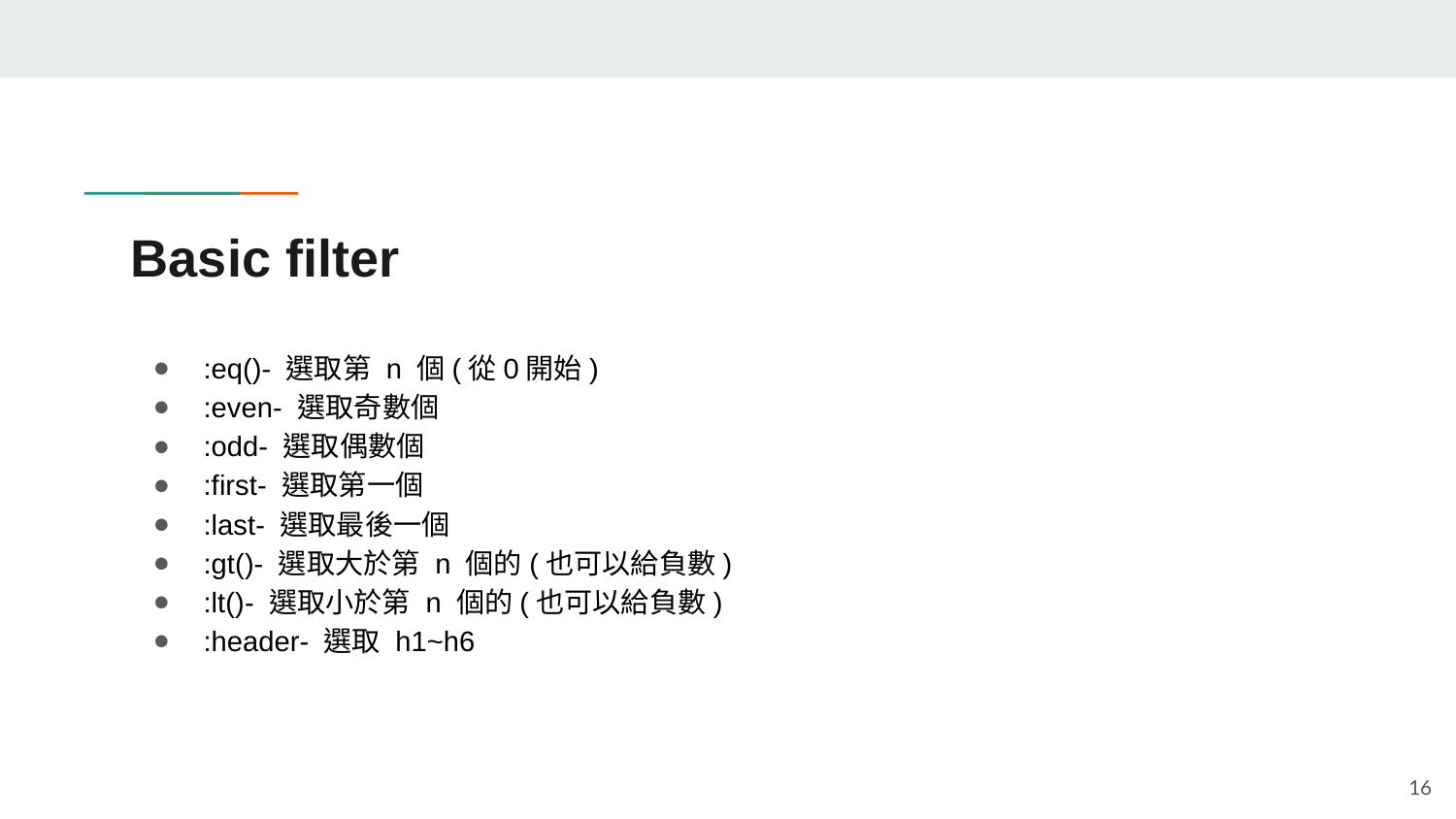

# Basic filter
:eq()- 選取第 n 個(從0開始)
:even- 選取奇數個
:odd- 選取偶數個
:first- 選取第一個
:last- 選取最後一個
:gt()- 選取大於第 n 個的(也可以給負數)
:lt()- 選取小於第 n 個的(也可以給負數)
:header- 選取 h1~h6
16